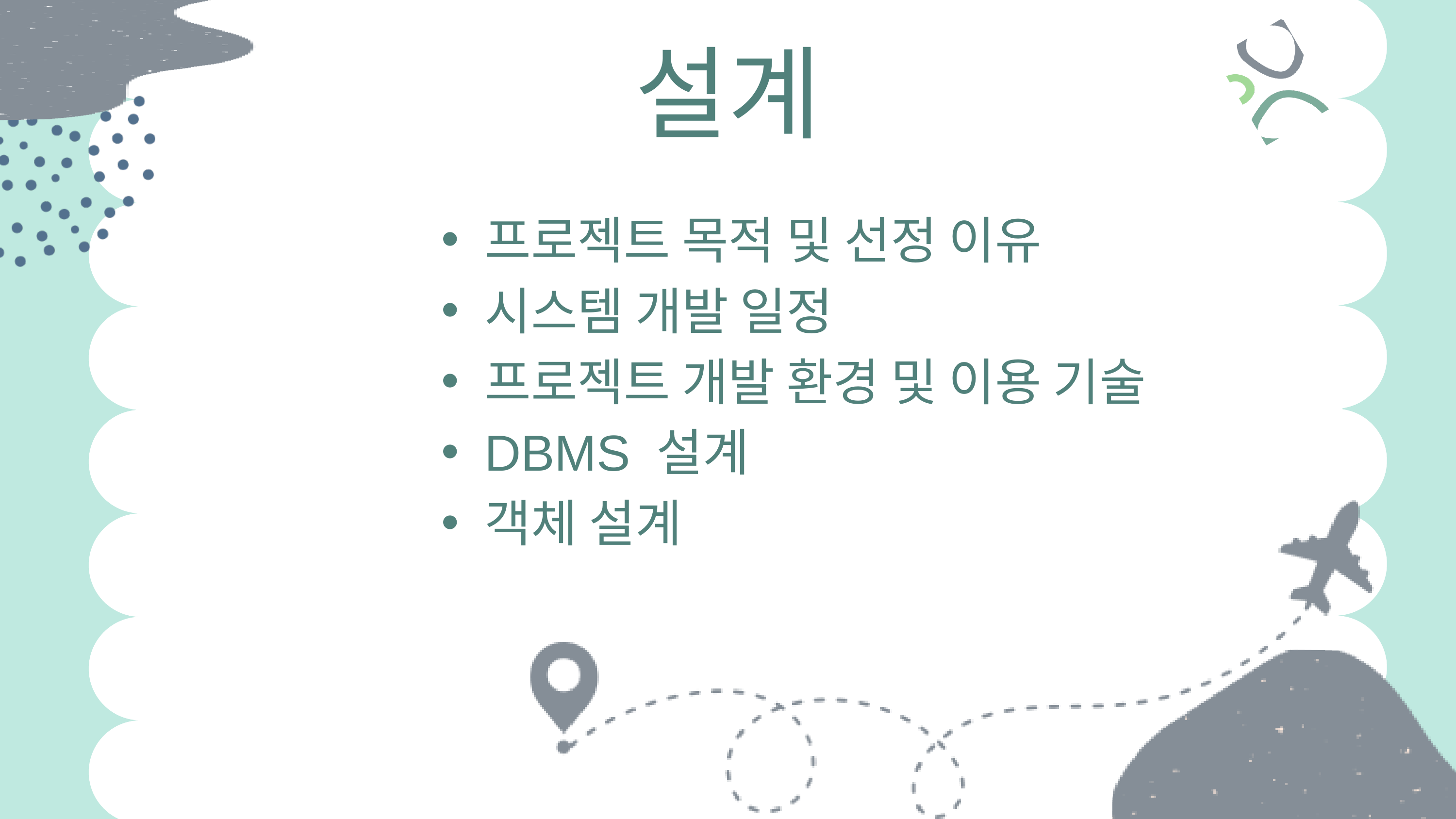

설계

프로젝트 목적 및 선정 이유
시스템 개발 일정
프로젝트 개발 환경 및 이용 기술
DBMS 설계
객체 설계